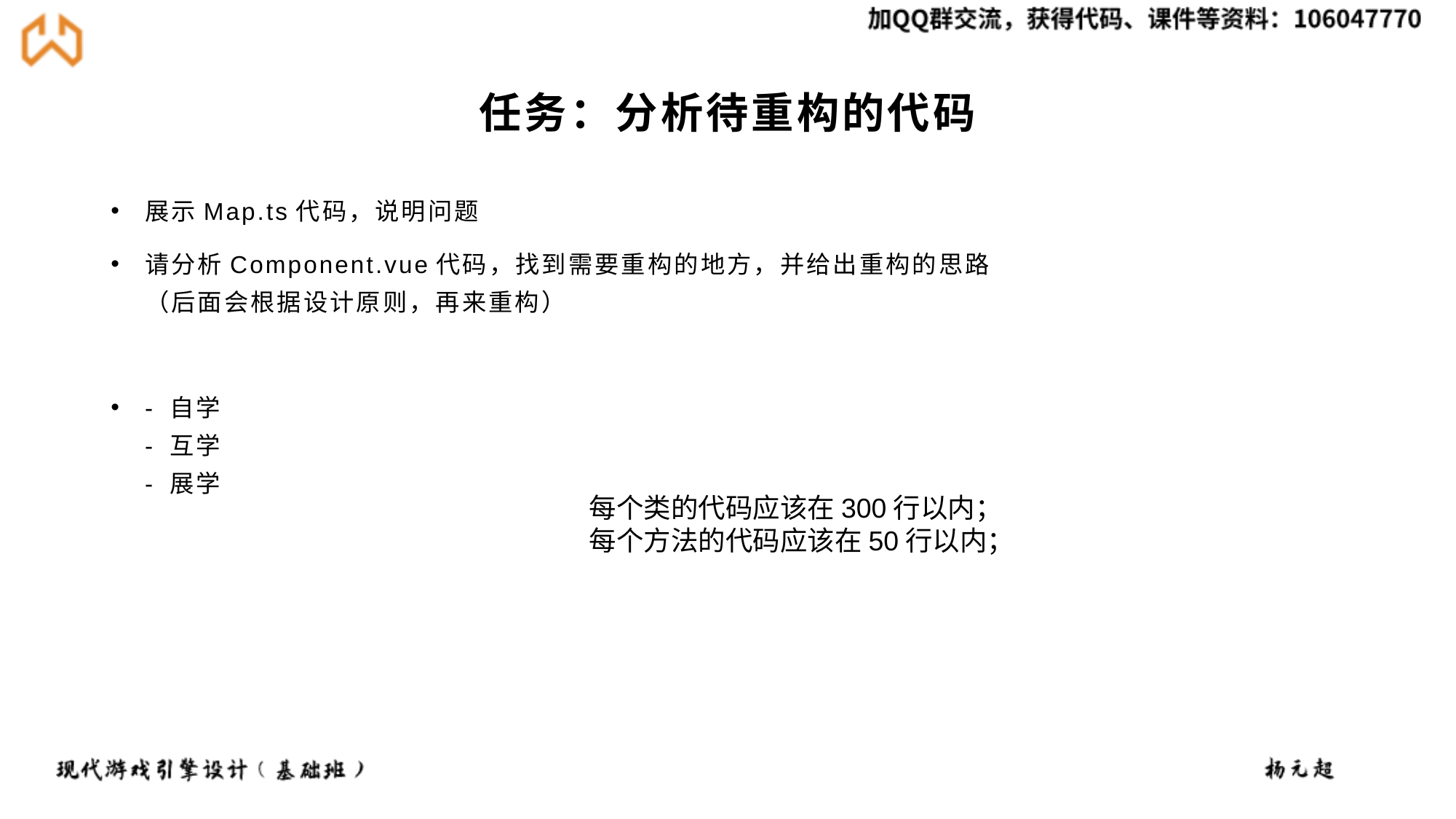

# 任务：分析待重构的代码
展示Map.ts代码，说明问题
请分析Component.vue代码，找到需要重构的地方，并给出重构的思路
（后面会根据设计原则，再来重构）

- 自学
- 互学
- 展学

每个类的代码应该在300行以内；
每个方法的代码应该在50行以内；